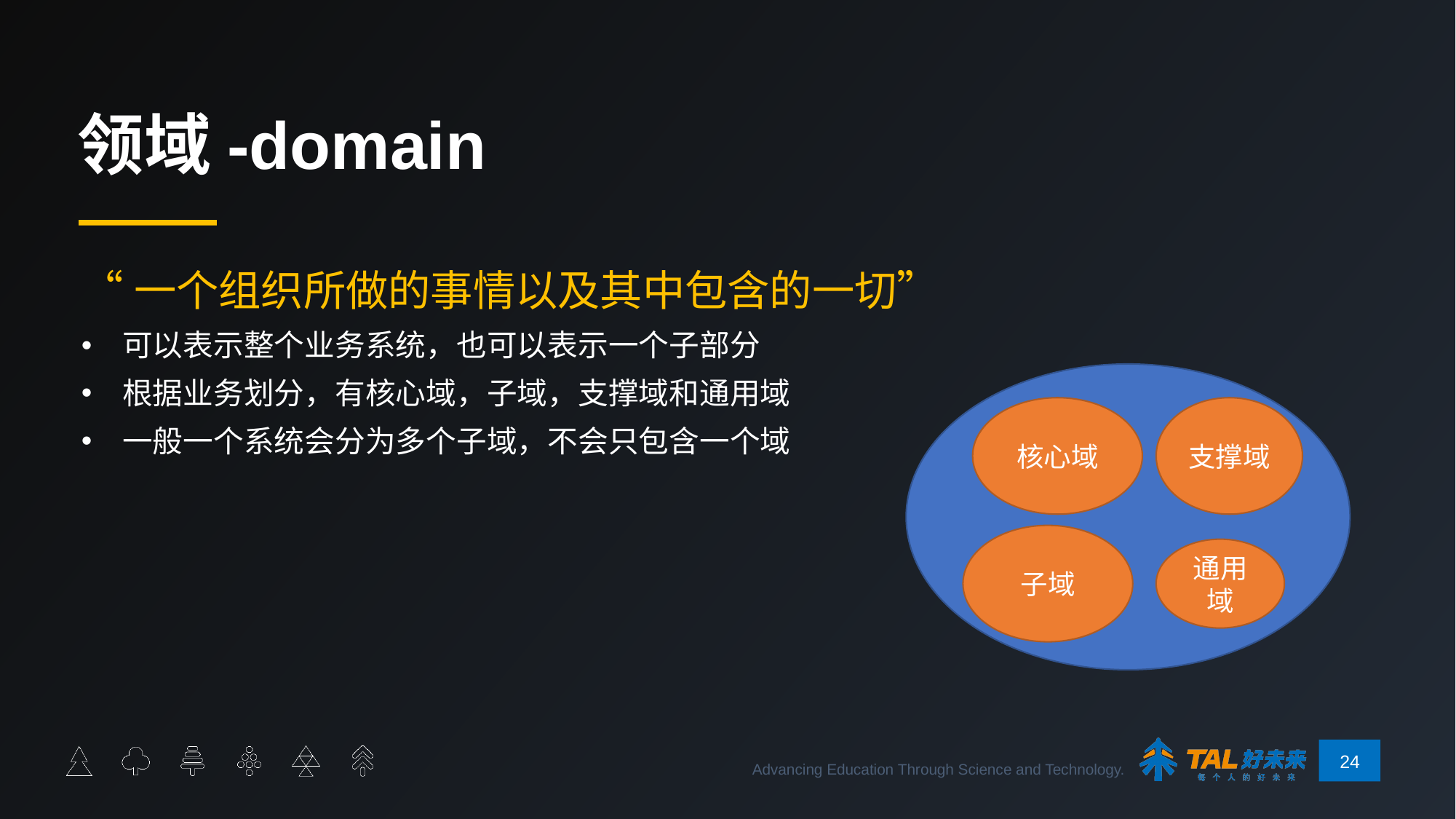

# 领域-domain

“一个组织所做的事情以及其中包含的一切”
可以表示整个业务系统，也可以表示一个子部分
根据业务划分，有核心域，子域，支撑域和通用域
一般一个系统会分为多个子域，不会只包含一个域

核心域
支撑域
子域
通用域
24